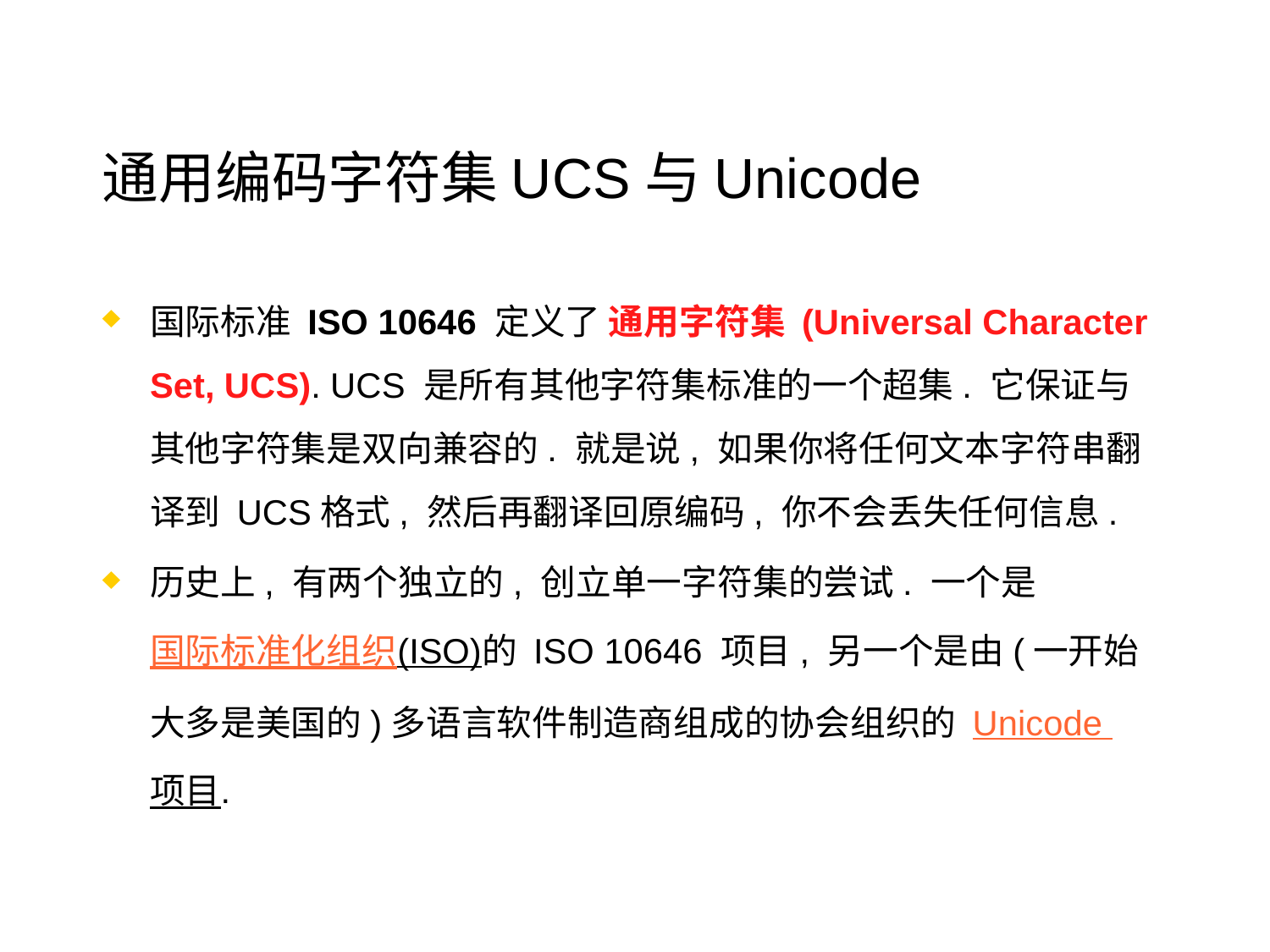

# 通用编码字符集UCS与Unicode
国际标准 ISO 10646 定义了 通用字符集 (Universal Character Set, UCS). UCS 是所有其他字符集标准的一个超集. 它保证与其他字符集是双向兼容的. 就是说, 如果你将任何文本字符串翻译到 UCS格式, 然后再翻译回原编码, 你不会丢失任何信息.
历史上, 有两个独立的, 创立单一字符集的尝试. 一个是国际标准化组织(ISO)的 ISO 10646 项目, 另一个是由(一开始大多是美国的)多语言软件制造商组成的协会组织的 Unicode 项目.